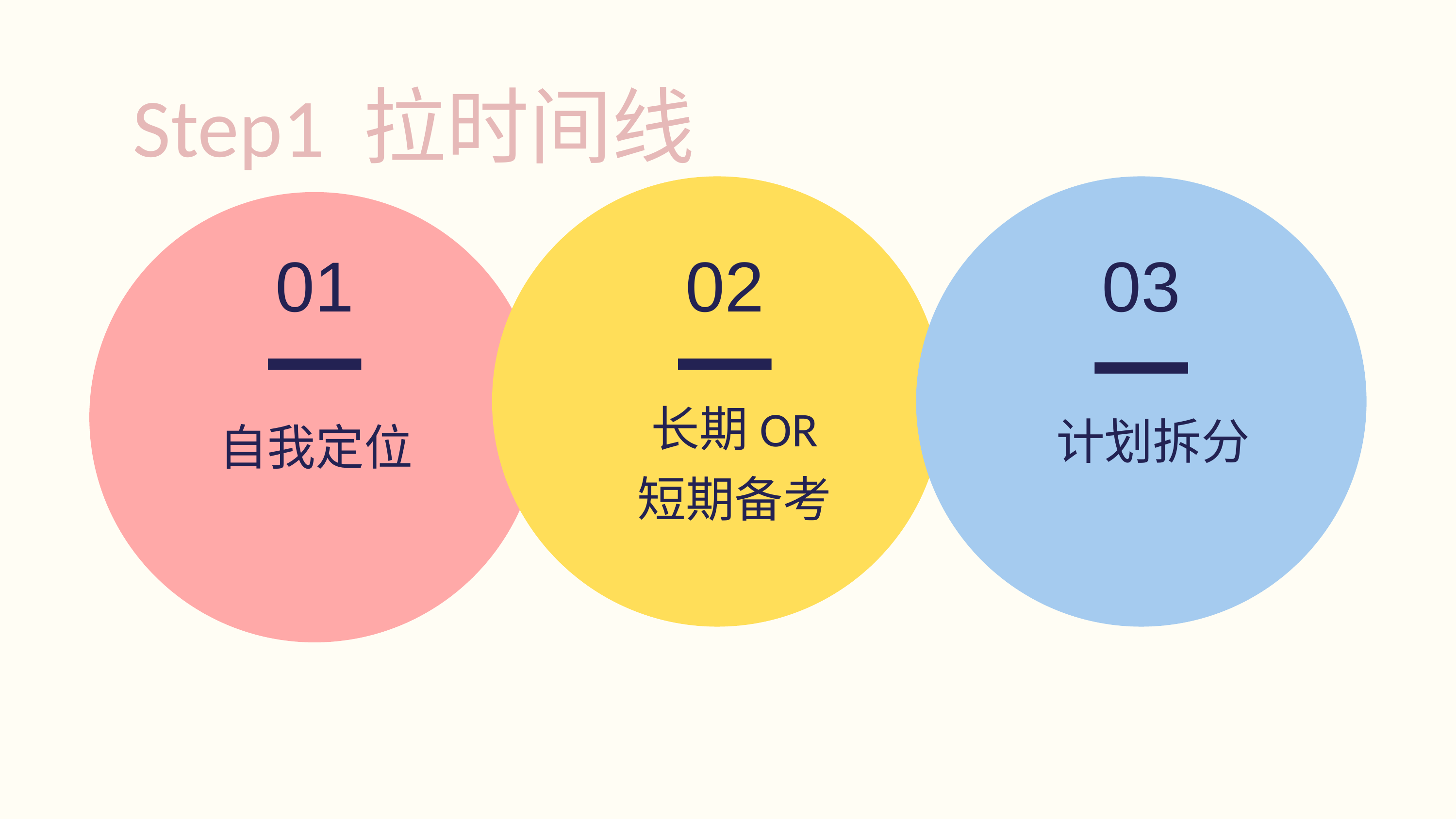

Step1 拉时间线

01
02
03

长期OR

短期备考
计划拆分
自我定位